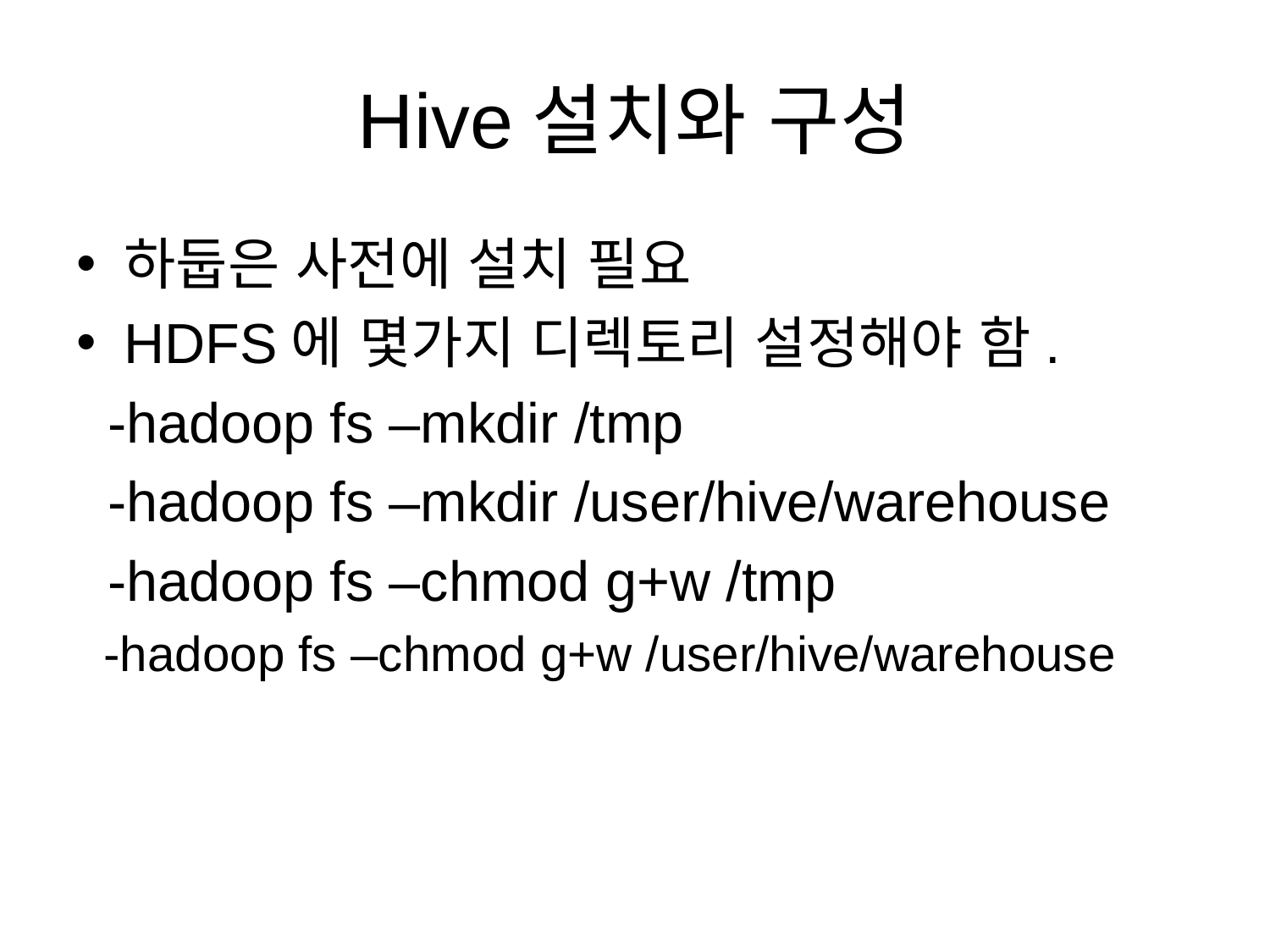

# Hive설치와 구성
하둡은 사전에 설치 필요
HDFS에 몇가지 디렉토리 설정해야 함.
  -hadoop fs –mkdir /tmp
  -hadoop fs –mkdir /user/hive/warehouse
  -hadoop fs –chmod g+w /tmp
  -hadoop fs –chmod g+w /user/hive/warehouse